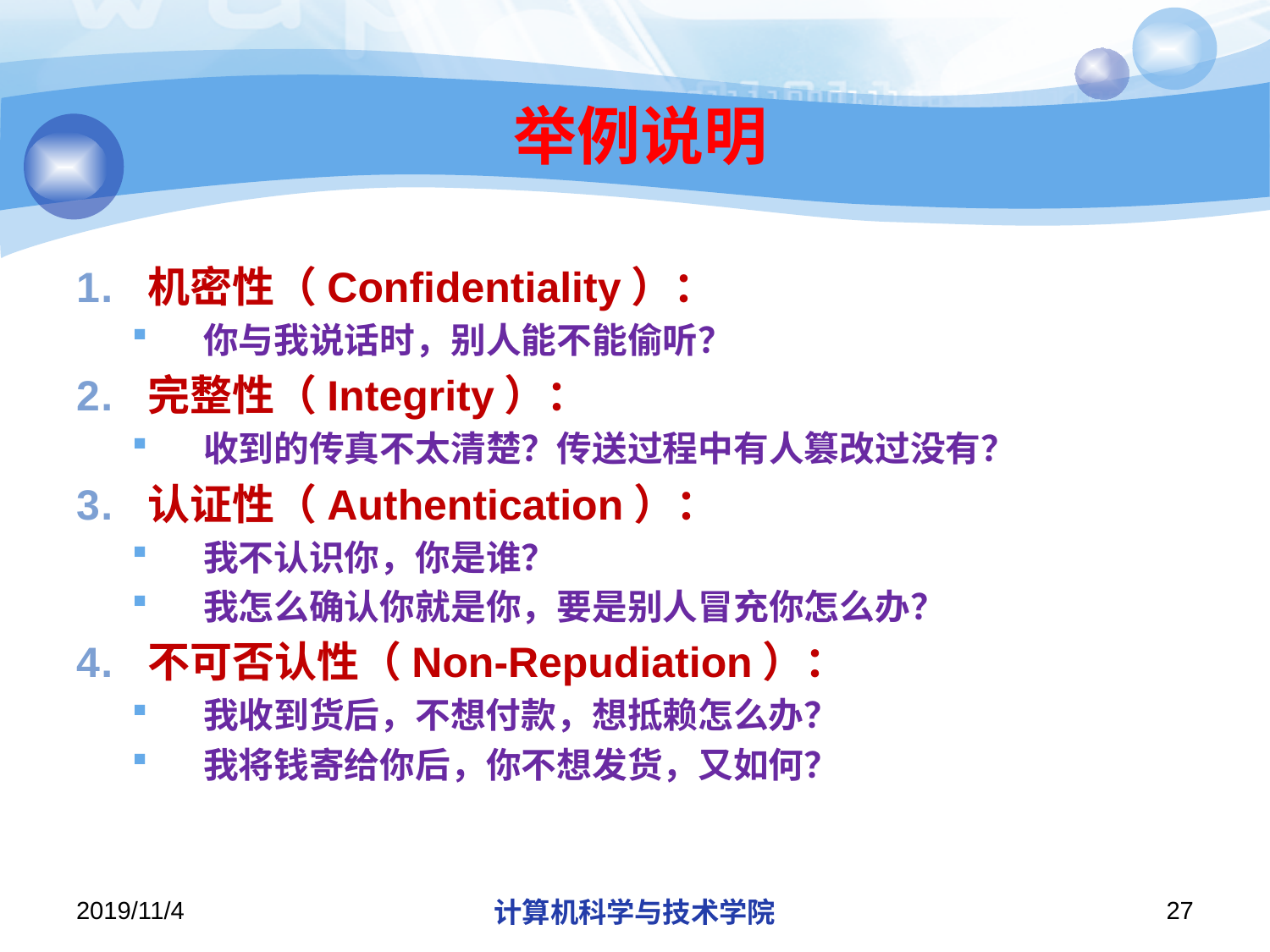

# 举例说明
机密性（Confidentiality）：
你与我说话时，别人能不能偷听？
完整性（Integrity）：
收到的传真不太清楚？传送过程中有人篡改过没有？
认证性（Authentication）：
我不认识你，你是谁？
我怎么确认你就是你，要是别人冒充你怎么办？
不可否认性（Non-Repudiation）：
我收到货后，不想付款，想抵赖怎么办？
我将钱寄给你后，你不想发货，又如何？
2019/11/4
计算机科学与技术学院
27